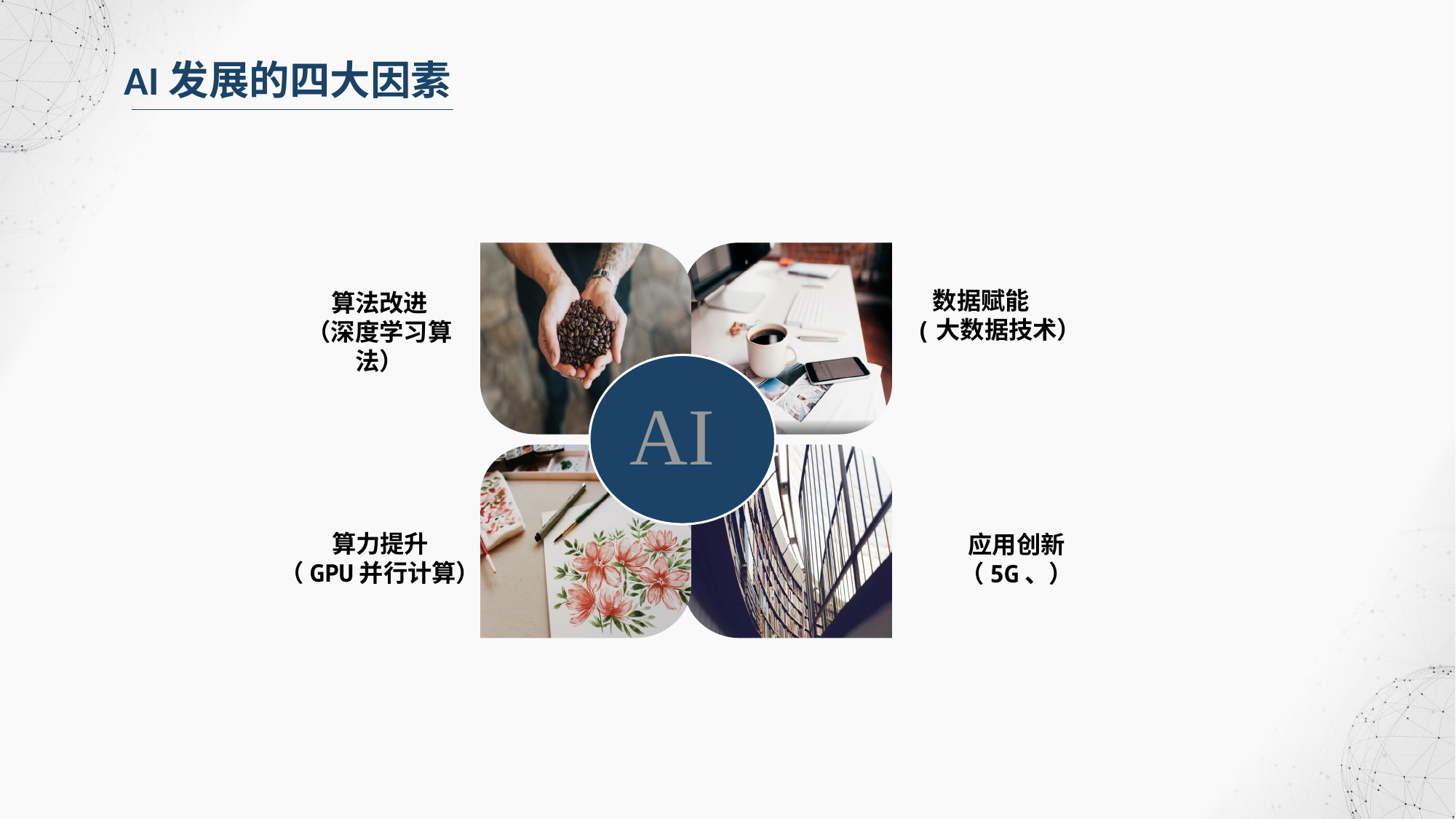

AI发展的四大因素

  数据赋能
(大数据技术）
算法改进
（深度学习算法）

AI

算力提升
（GPU并行计算）
应用创新
（5G、）